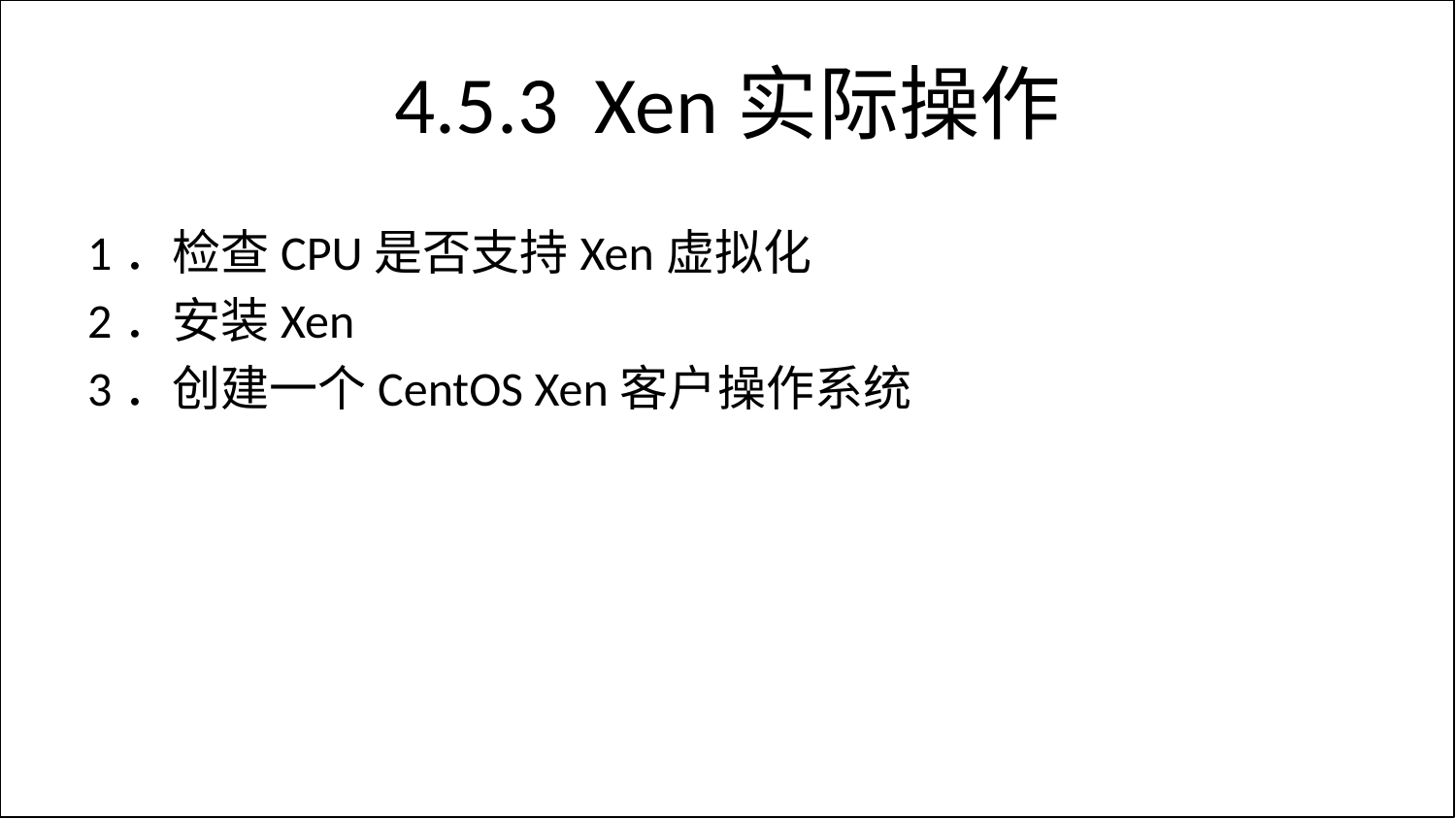

# 4.5.3  Xen实际操作
1．检查CPU是否支持Xen虚拟化
2．安装Xen
3．创建一个CentOS Xen客户操作系统